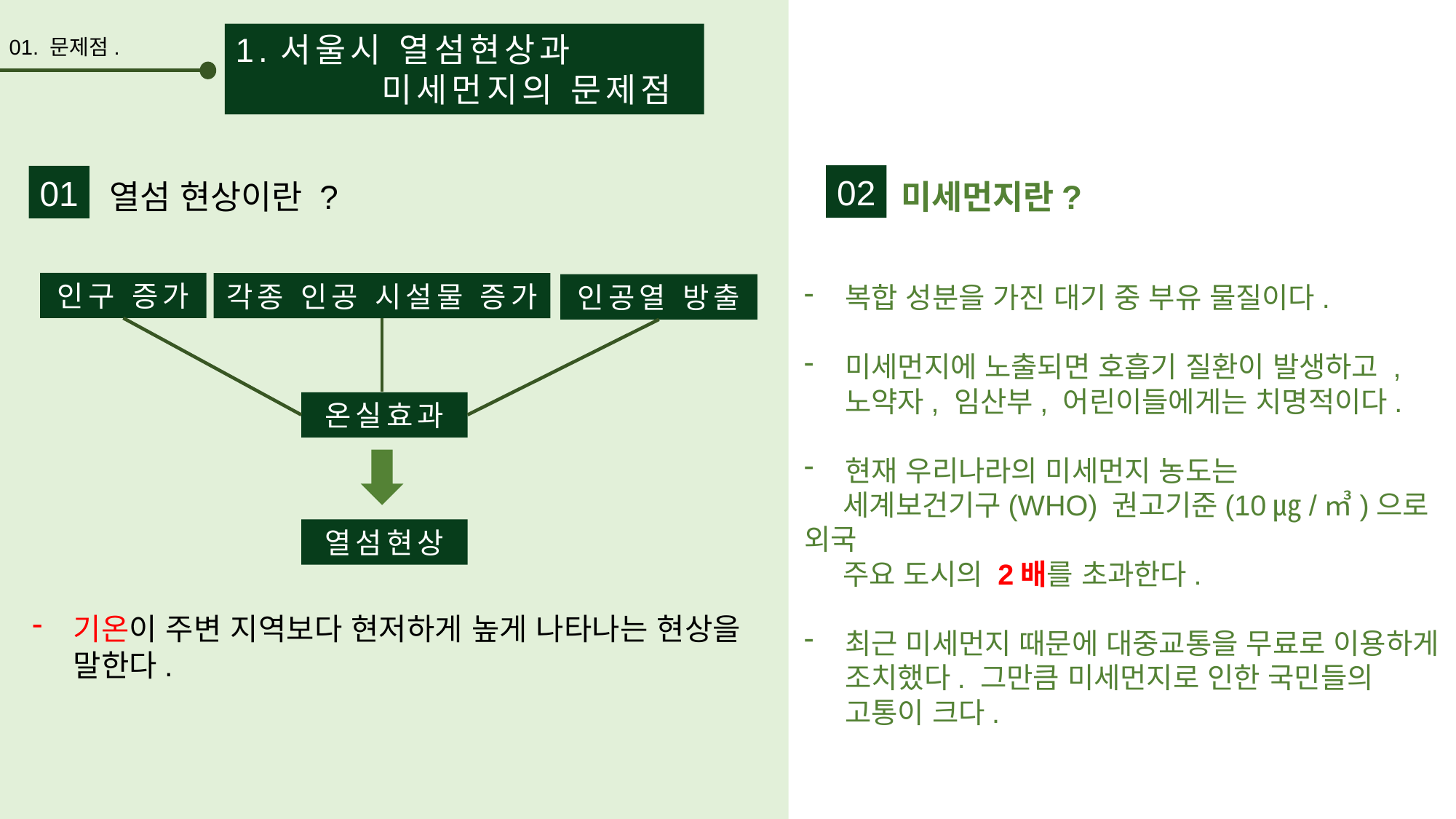

1.서울시 열섬현상과
          미세먼지의 문제점
01. 문제점.

02
01
 열섬 현상이란 ?
미세먼지란?
인구 증가
각종 인공 시설물 증가
인공열 방출
복합 성분을 가진 대기 중 부유 물질이다.

미세먼지에 노출되면 호흡기 질환이 발생하고 , 노약자, 임산부, 어린이들에게는 치명적이다.

현재 우리나라의 미세먼지 농도는
    세계보건기구(WHO) 권고기준(10㎍/㎥)으로 외국
    주요 도시의 2배를 초과한다.

최근 미세먼지 때문에 대중교통을 무료로 이용하게 조치했다. 그만큼 미세먼지로 인한 국민들의 고통이 크다.

온실효과

열섬현상
기온이 주변 지역보다 현저하게 높게 나타나는 현상을 말한다.